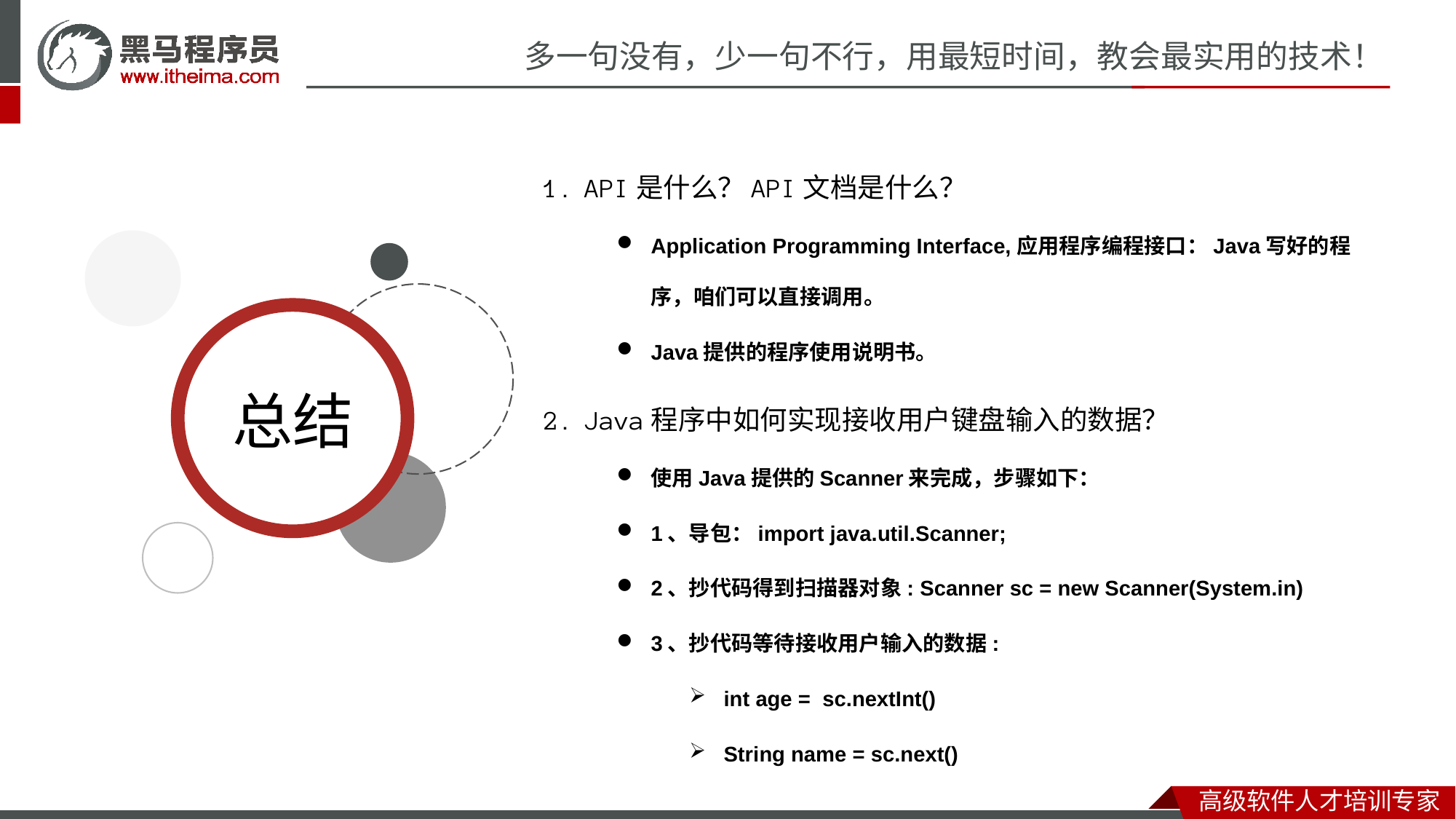

API是什么？API文档是什么？
Application Programming Interface,应用程序编程接口：Java写好的程序，咱们可以直接调用。
Java提供的程序使用说明书。
Java程序中如何实现接收用户键盘输入的数据？
使用Java提供的Scanner来完成，步骤如下：
1、导包：import java.util.Scanner;
2、抄代码得到扫描器对象: Scanner sc = new Scanner(System.in)
3、抄代码等待接收用户输入的数据:
int age =  sc.nextInt()
String name = sc.next()